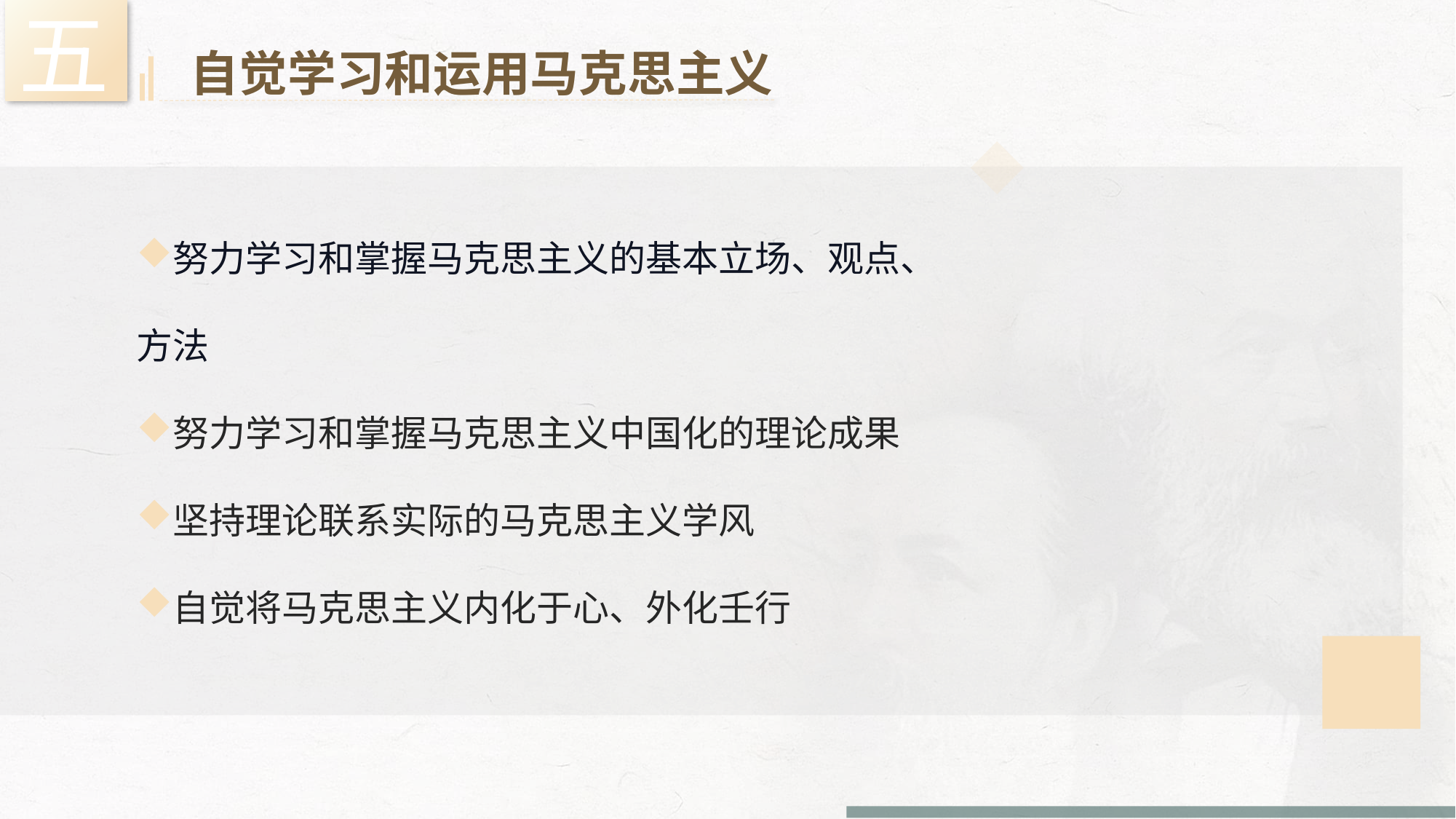

五
自觉学习和运用马克思主义

努力学习和掌握马克思主义的基本立场、观点、方法
努力学习和掌握马克思主义中国化的理论成果
坚持理论联系实际的马克思主义学风
自觉将马克思主义内化于心、外化壬行